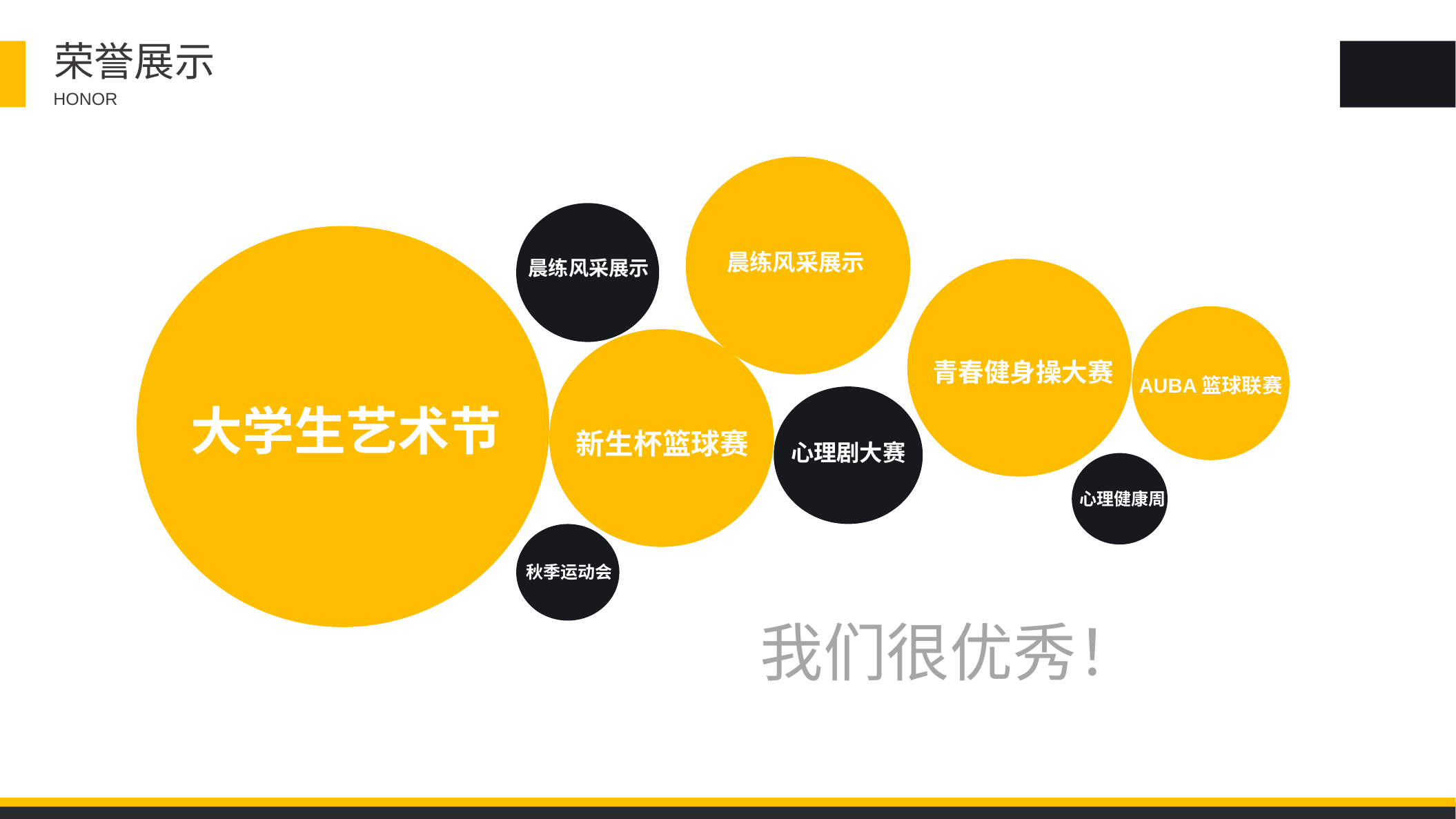

荣誉展示

HONOR

晨练风采展示
晨练风采展示
青春健身操大赛
AUBA篮球联赛
大学生艺术节
新生杯篮球赛
心理剧大赛
心理健康周
秋季运动会
我们很优秀！